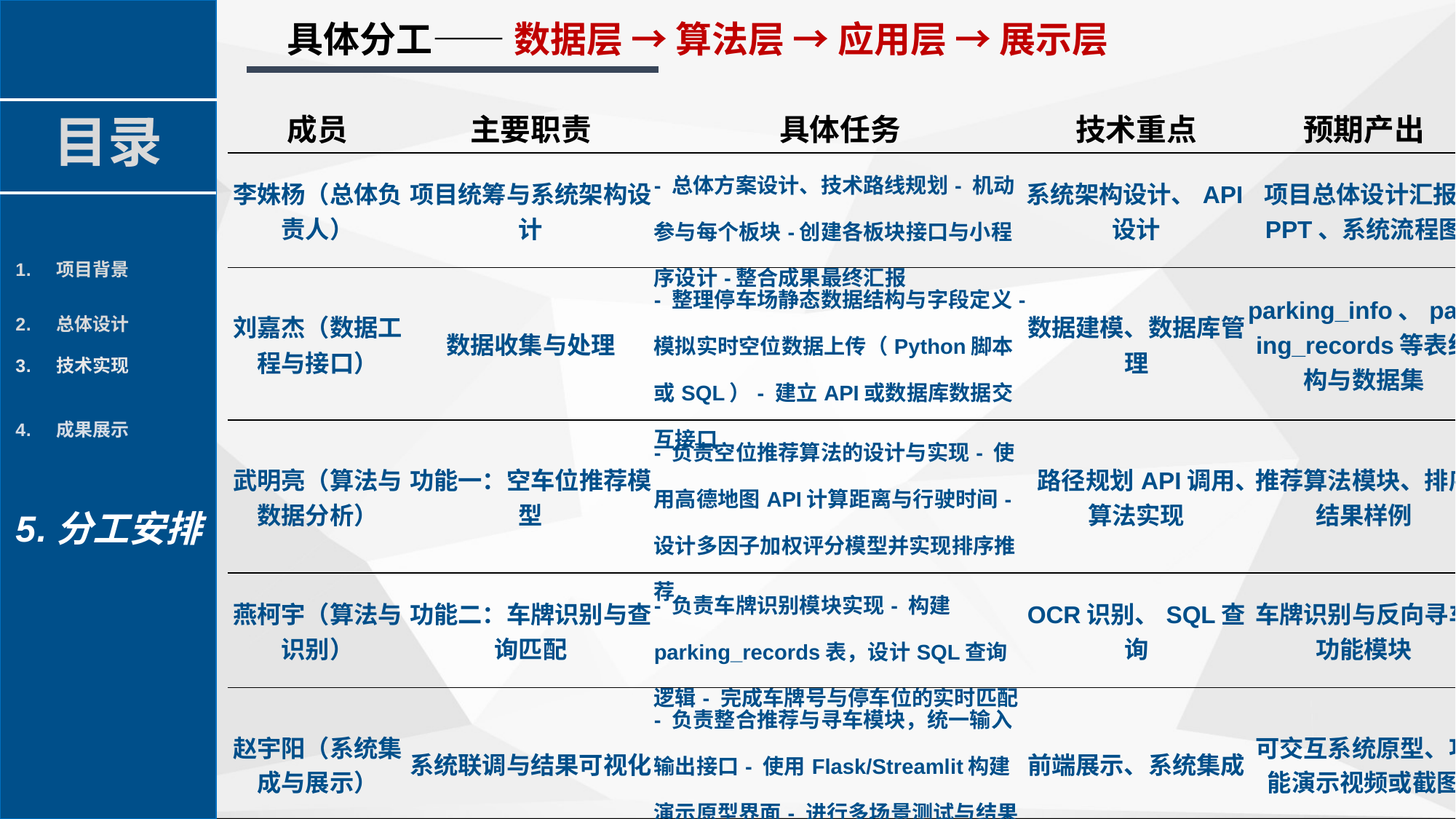

具体分工—— 数据层 → 算法层 → 应用层 → 展示层

目录
| 成员 | 主要职责 | 具体任务 | 技术重点 | 预期产出 |
| --- | --- | --- | --- | --- |
| 李姝杨（总体负责人） | 项目统筹与系统架构设计 | - 总体方案设计、技术路线规划- 机动参与每个板块-创建各板块接口与小程序设计-整合成果最终汇报 | 系统架构设计、API设计 | 项目总体设计汇报PPT、系统流程图 |
| 刘嘉杰（数据工程与接口） | 数据收集与处理 | - 整理停车场静态数据结构与字段定义- 模拟实时空位数据上传（Python脚本或SQL）- 建立API或数据库数据交互接口 | 数据建模、数据库管理 | parking\_info、parking\_records等表结构与数据集 |
| 武明亮（算法与数据分析） | 功能一：空车位推荐模型 | - 负责空位推荐算法的设计与实现- 使用高德地图API计算距离与行驶时间- 设计多因子加权评分模型并实现排序推荐 | 路径规划API调用、算法实现 | 推荐算法模块、排序结果样例 |
| 燕柯宇（算法与识别） | 功能二：车牌识别与查询匹配 | - 负责车牌识别模块实现- 构建parking\_records表，设计SQL查询逻辑- 完成车牌号与停车位的实时匹配 | OCR识别、SQL查询 | 车牌识别与反向寻车功能模块 |
| 赵宇阳（系统集成与展示） | 系统联调与结果可视化 | - 负责整合推荐与寻车模块，统一输入输出接口- 使用Flask/Streamlit构建演示原型界面- 进行多场景测试与结果可视化展示 | 前端展示、系统集成 | 可交互系统原型、功能演示视频或截图 |
项目背景
总体设计
技术实现
成果展示
分工安排